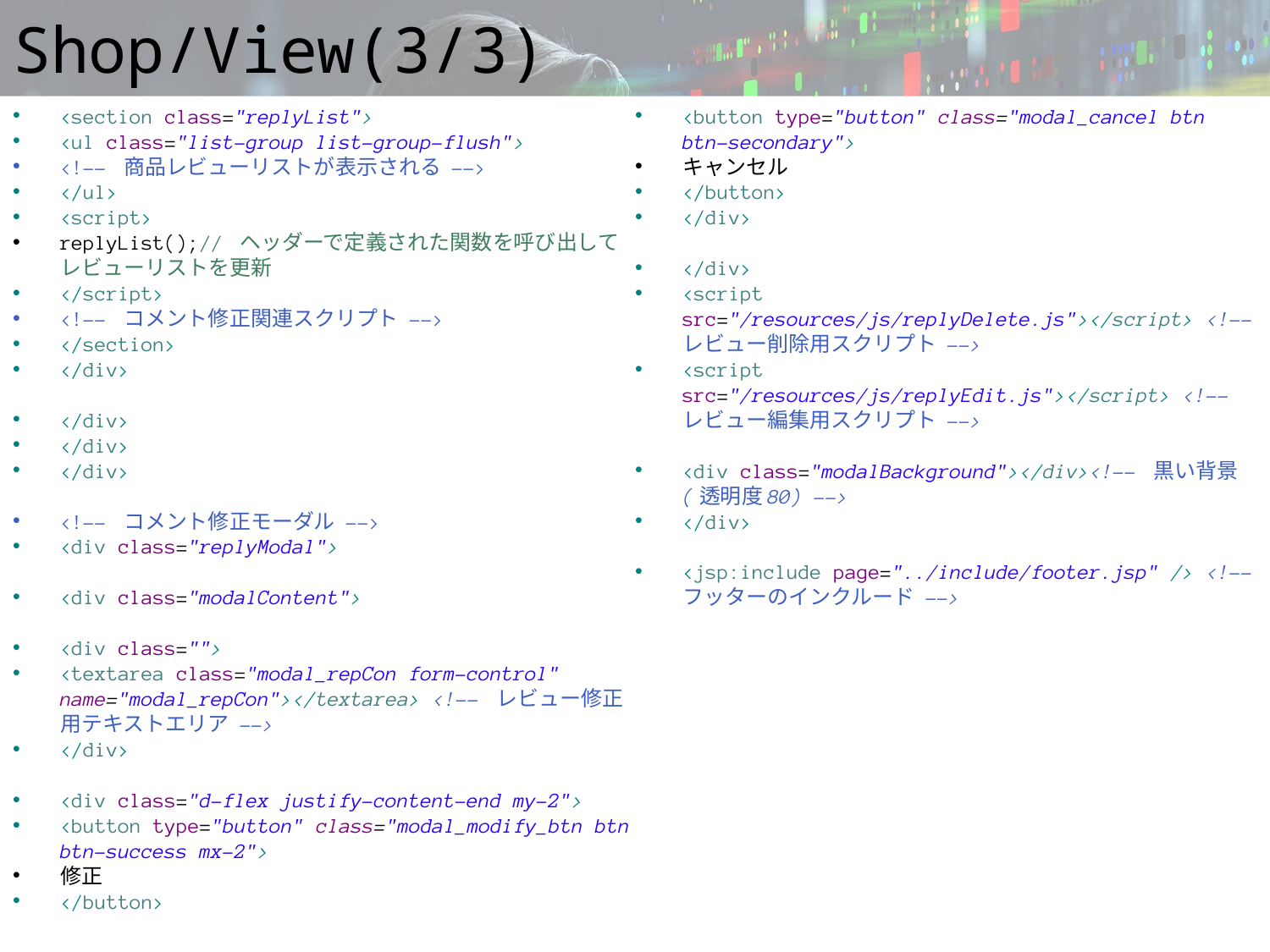

# Shop/View(3/3)
<section class="replyList">
<ul class="list-group list-group-flush">
<!-- 商品レビューリストが表示される -->
</ul>
<script>
replyList();// ヘッダーで定義された関数を呼び出してレビューリストを更新
</script>
<!-- コメント修正関連スクリプト -->
</section>
</div>

</div>
</div>
</div>

<!-- コメント修正モーダル -->
<div class="replyModal">

<div class="modalContent">

<div class="">
<textarea class="modal_repCon form-control" name="modal_repCon"></textarea> <!-- レビュー修正用テキストエリア -->
</div>

<div class="d-flex justify-content-end my-2">
<button type="button" class="modal_modify_btn btn btn-success mx-2">
修正
</button>

<button type="button" class="modal_cancel btn btn-secondary">
キャンセル
</button>
</div>

</div>
<script src="/resources/js/replyDelete.js"></script> <!-- レビュー削除用スクリプト -->
<script src="/resources/js/replyEdit.js"></script> <!-- レビュー編集用スクリプト -->

<div class="modalBackground"></div><!-- 黒い背景 (透明度80) -->
</div>

<jsp:include page="../include/footer.jsp" /> <!-- フッターのインクルード -->